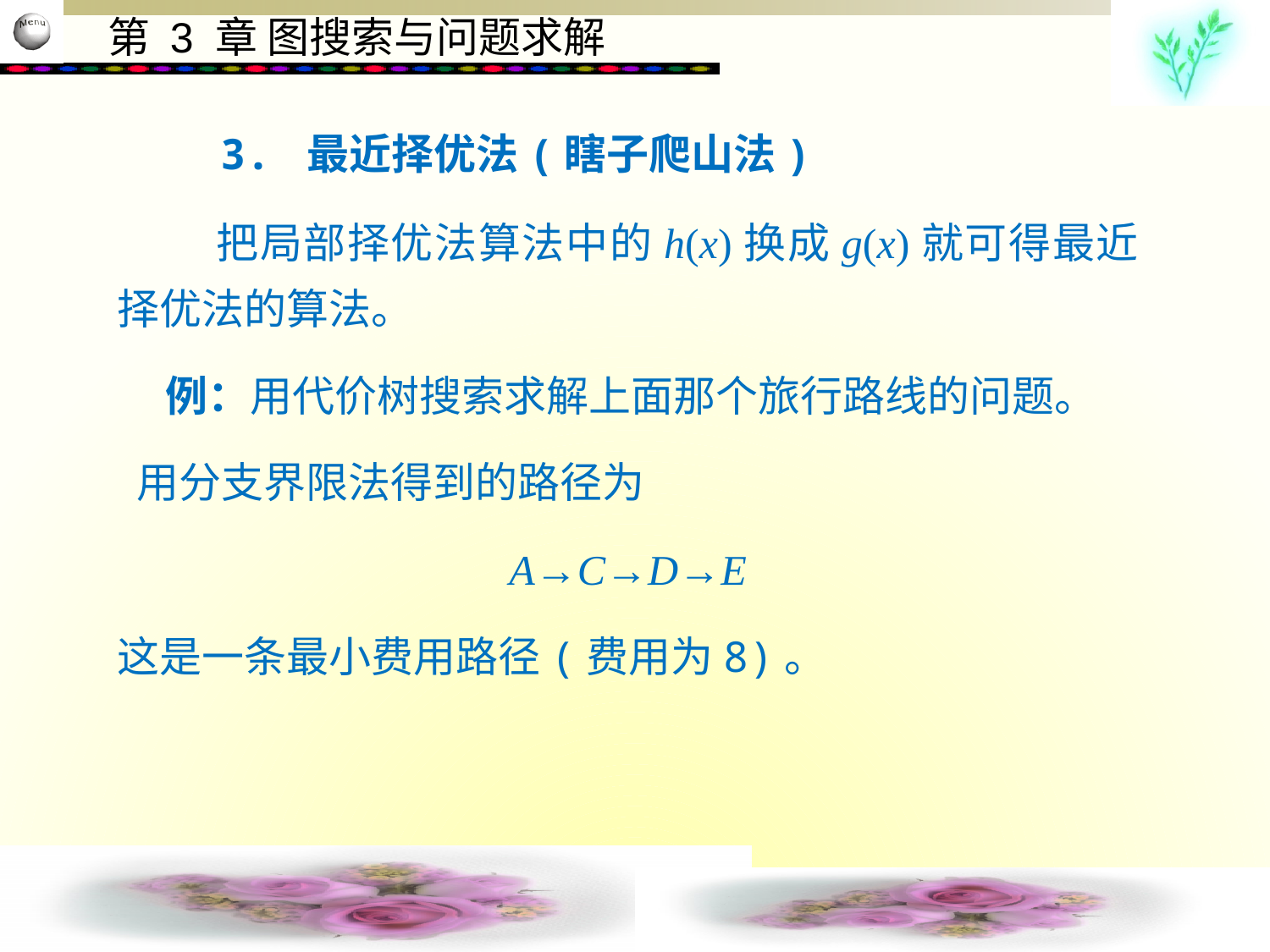

3. 最近择优法(瞎子爬山法)
    　把局部择优法算法中的h(x)换成g(x)就可得最近择优法的算法。
    例：用代价树搜索求解上面那个旅行路线的问题。
 用分支界限法得到的路径为
A→C→D→E
这是一条最小费用路径(费用为8)。